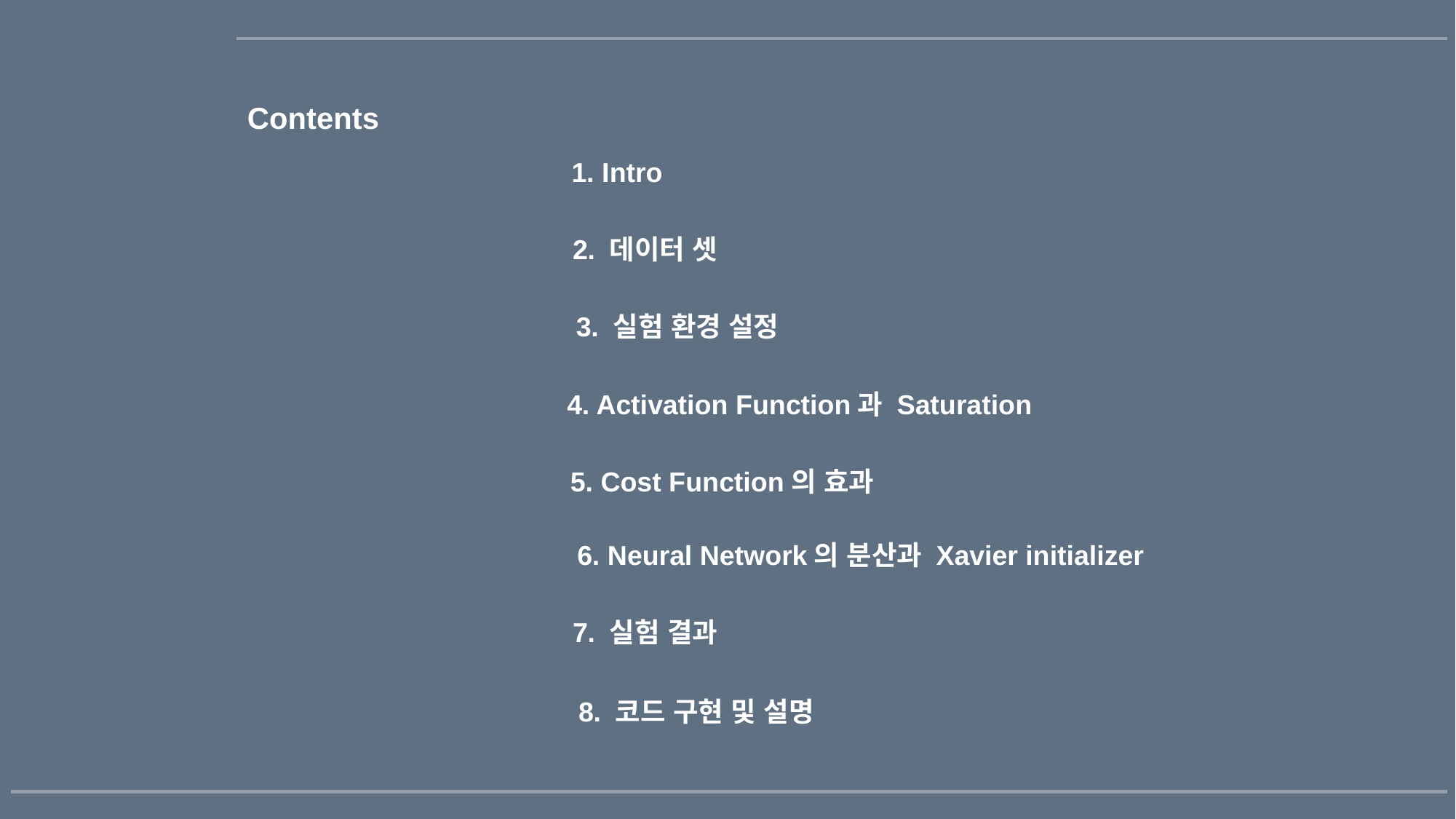

# Contents
1. Intro
2. 데이터 셋
3. 실험 환경 설정
4. Activation Function과 Saturation
5. Cost Function의 효과
6. Neural Network의 분산과 Xavier initializer
7. 실험 결과
8. 코드 구현 및 설명